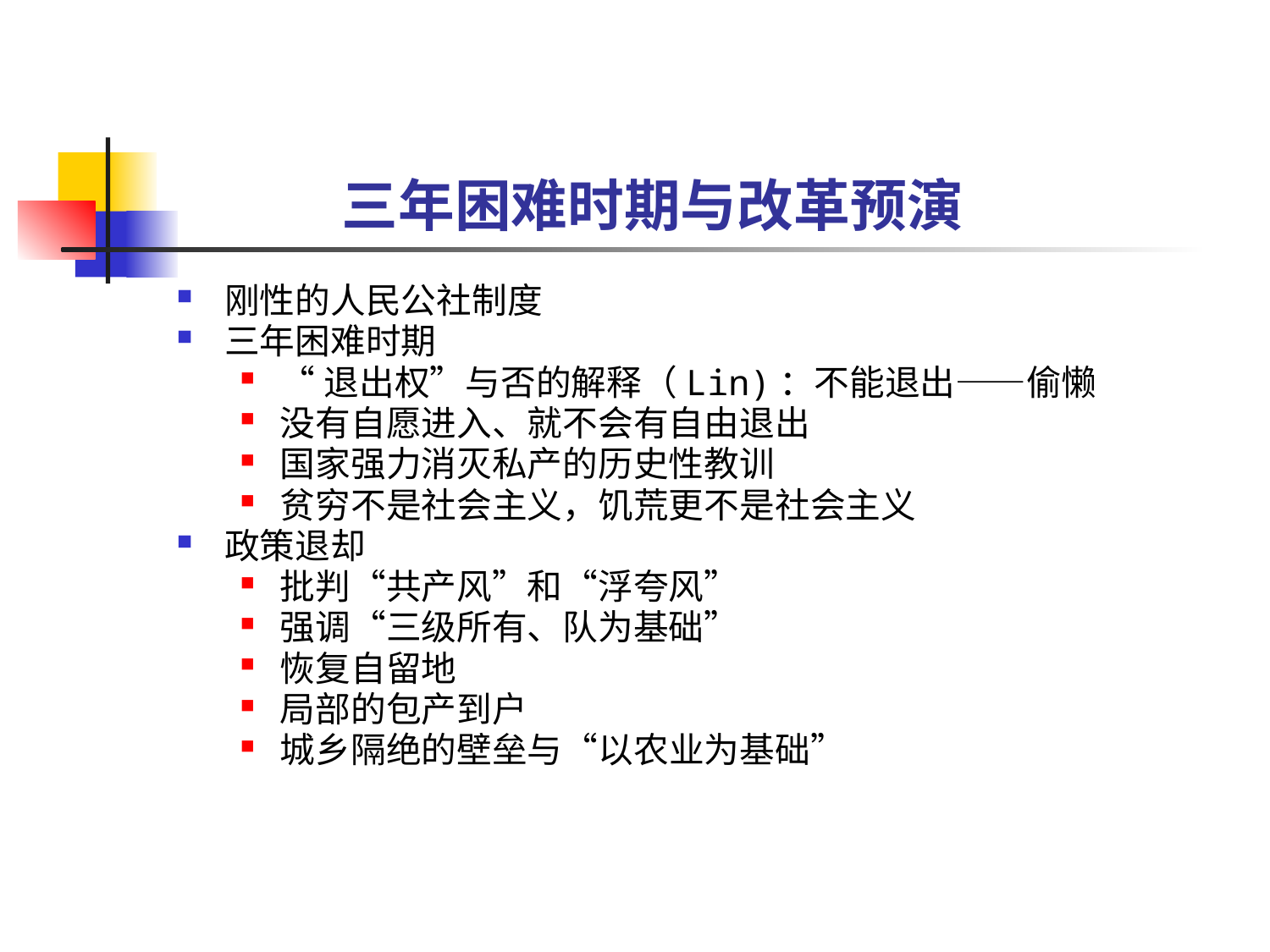

# 三年困难时期与改革预演
刚性的人民公社制度
三年困难时期
“退出权”与否的解释（Lin)：不能退出——偷懒
没有自愿进入、就不会有自由退出
国家强力消灭私产的历史性教训
贫穷不是社会主义，饥荒更不是社会主义
政策退却
批判“共产风”和“浮夸风”
强调“三级所有、队为基础”
恢复自留地
局部的包产到户
城乡隔绝的壁垒与“以农业为基础”